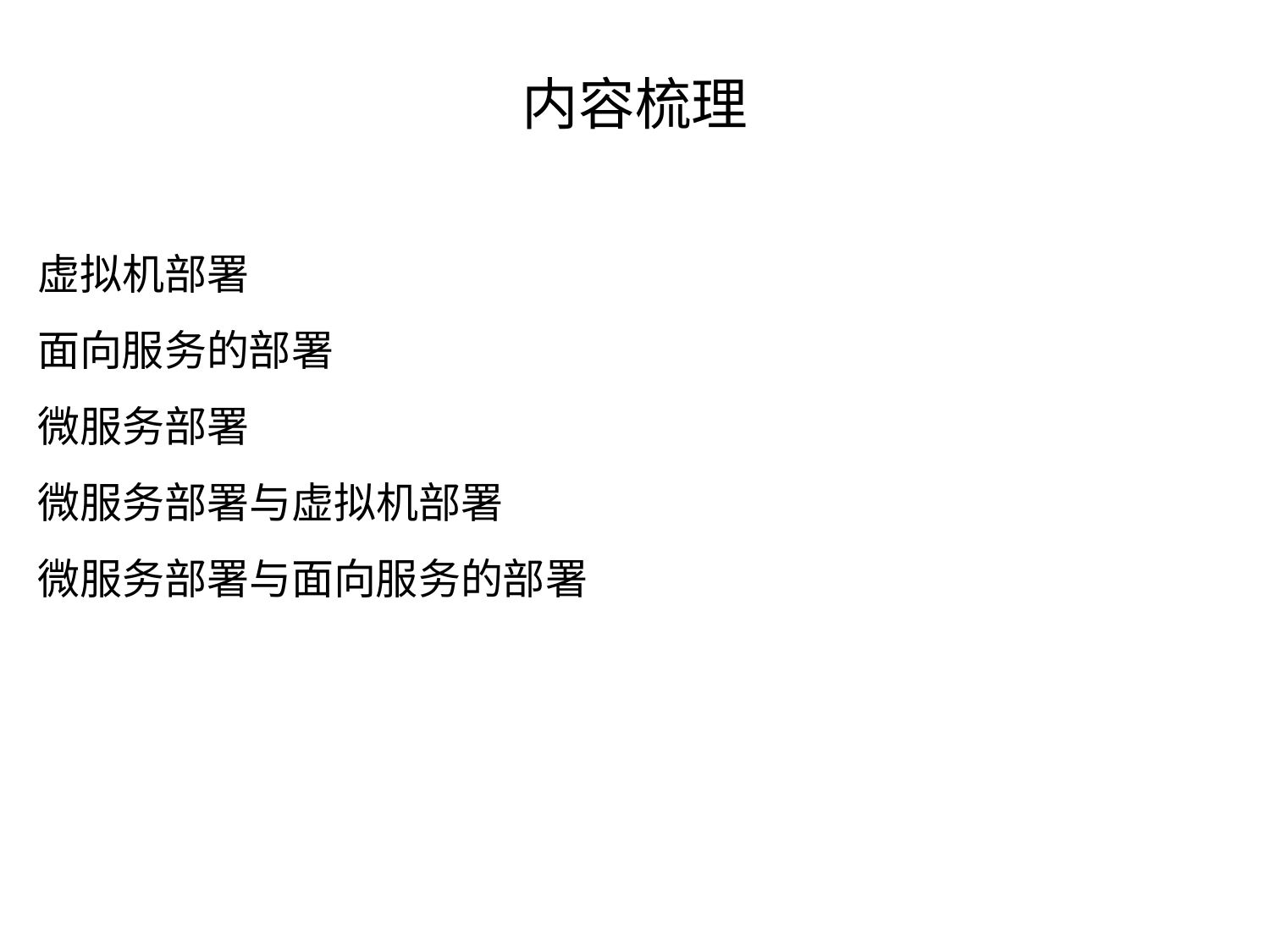

# 内容梳理
虚拟机部署
面向服务的部署
微服务部署
微服务部署与虚拟机部署
微服务部署与面向服务的部署